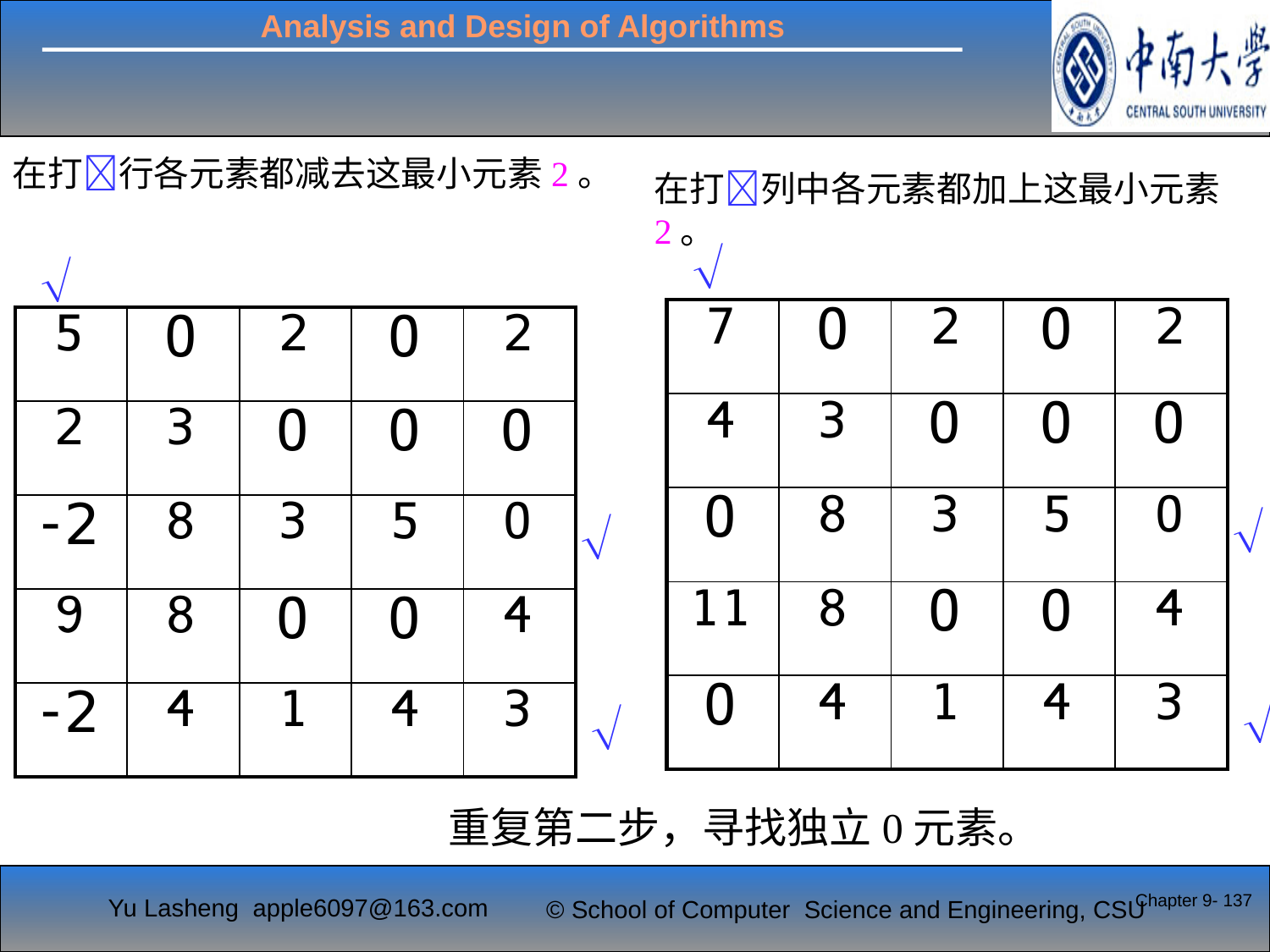

在打√行各元素都减去这最小元素2。
在打√列中各元素都加上这最小元素2。
√
√
| 7 | 0 | 2 | 0 | 2 |
| --- | --- | --- | --- | --- |
| 4 | 3 | 0 | 0 | 0 |
| 0 | 8 | 3 | 5 | 0 |
| 11 | 8 | 0 | 0 | 4 |
| 0 | 4 | 1 | 4 | 3 |
| 5 | 0 | 2 | 0 | 2 |
| --- | --- | --- | --- | --- |
| 2 | 3 | 0 | 0 | 0 |
| -2 | 8 | 3 | 5 | 0 |
| 9 | 8 | 0 | 0 | 4 |
| -2 | 4 | 1 | 4 | 3 |
√
√
√
√
重复第二步，寻找独立0元素。
Chapter 9- 137